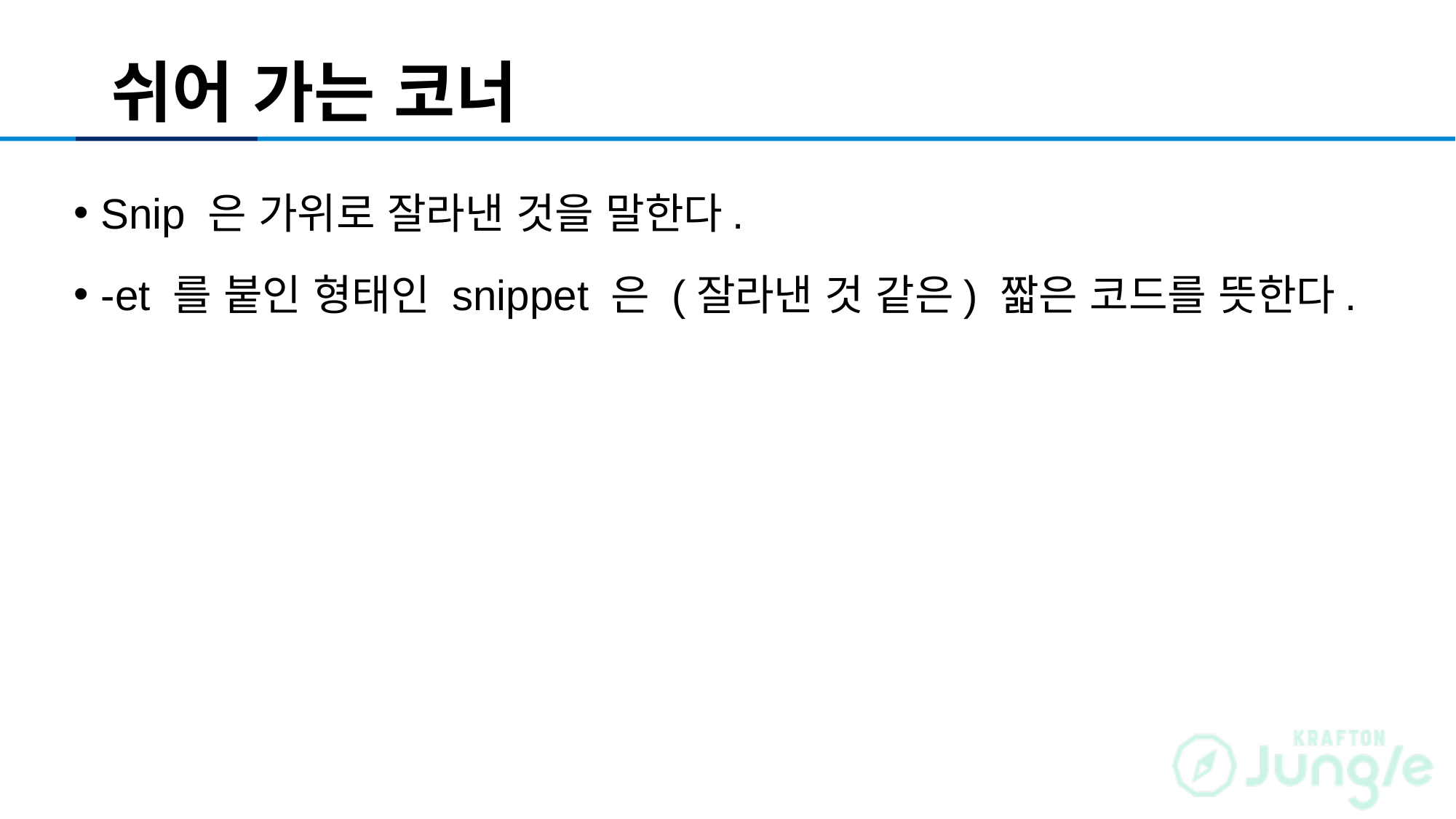

# 쉬어 가는 코너
Snip 은 가위로 잘라낸 것을 말한다.
-et 를 붙인 형태인 snippet 은 (잘라낸 것 같은) 짧은 코드를 뜻한다.